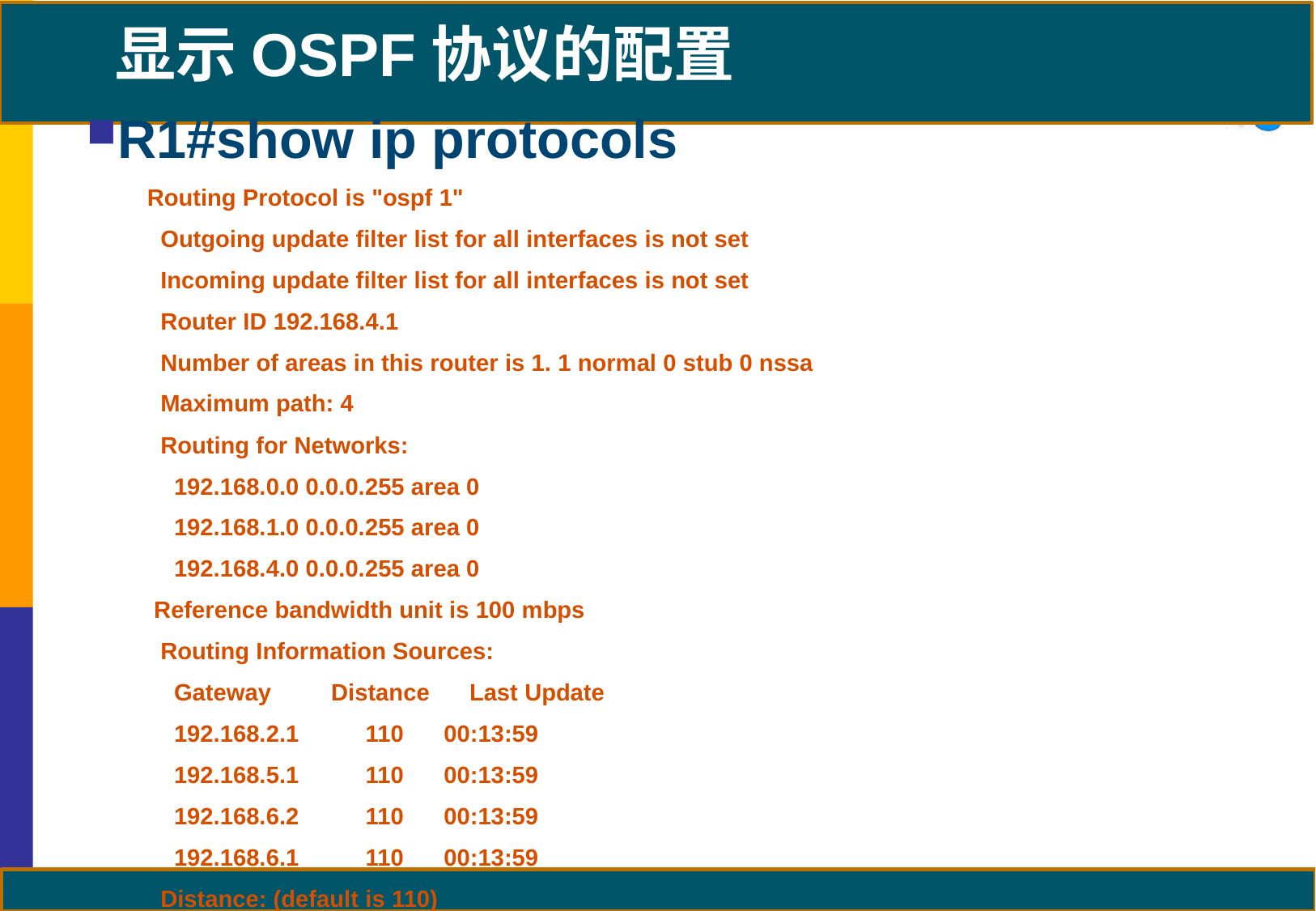

# 显示OSPF协议的配置
R1#show ip protocols
Routing Protocol is "ospf 1"
  Outgoing update filter list for all interfaces is not set
  Incoming update filter list for all interfaces is not set
  Router ID 192.168.4.1
  Number of areas in this router is 1. 1 normal 0 stub 0 nssa
  Maximum path: 4
  Routing for Networks:
    192.168.0.0 0.0.0.255 area 0
    192.168.1.0 0.0.0.255 area 0
    192.168.4.0 0.0.0.255 area 0
 Reference bandwidth unit is 100 mbps
  Routing Information Sources:
    Gateway         Distance      Last Update
    192.168.2.1          110      00:13:59
    192.168.5.1          110      00:13:59
    192.168.6.2          110      00:13:59
    192.168.6.1          110      00:13:59
  Distance: (default is 110)